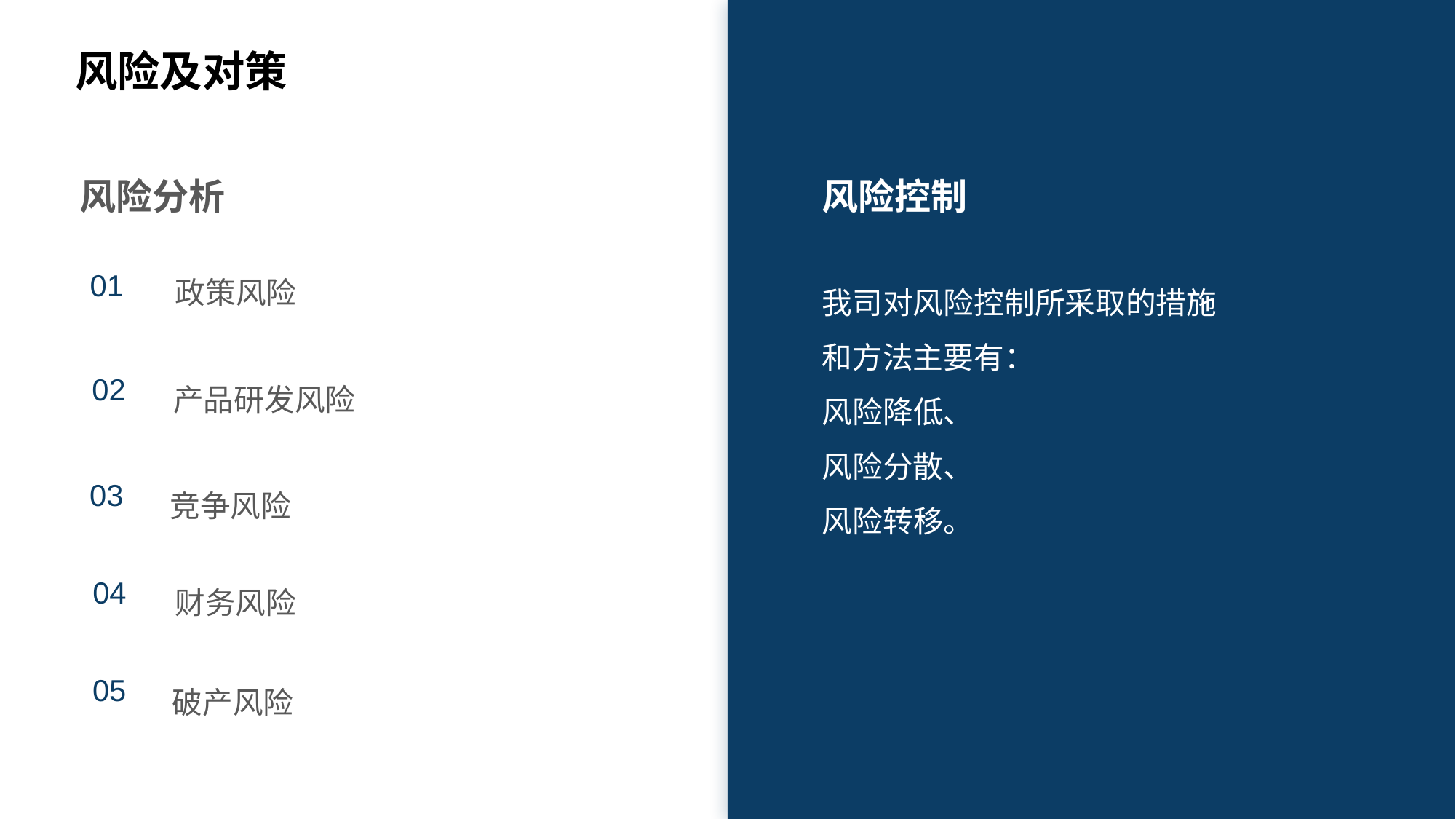

风险及对策
风险控制
风险分析
政策风险
01
产品研发风险
02
竞争风险
03
财务风险
04
05
我司对风险控制所采取的措施
和方法主要有：
风险降低、
风险分散、
风险转移。
破产风险